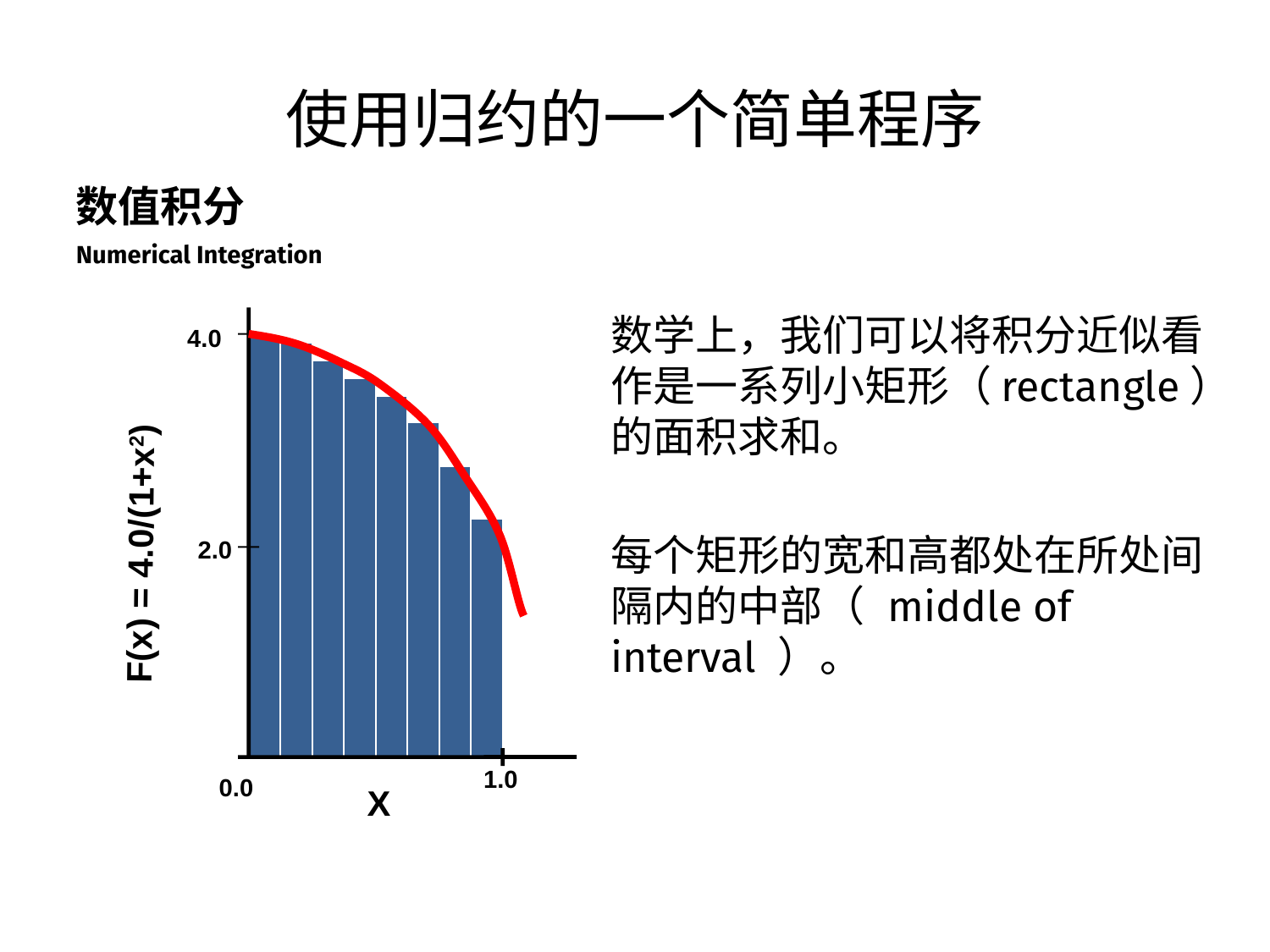

使用归约的一个简单程序
数值积分
Numerical Integration

4.0

F(x) = 4.0/(1+x2)
2.0

1.0
0.0
X
数学上，我们可以将积分近似看作是一系列小矩形（rectangle）的面积求和。

每个矩形的宽和高都处在所处间隔内的中部（ middle of interval ）。